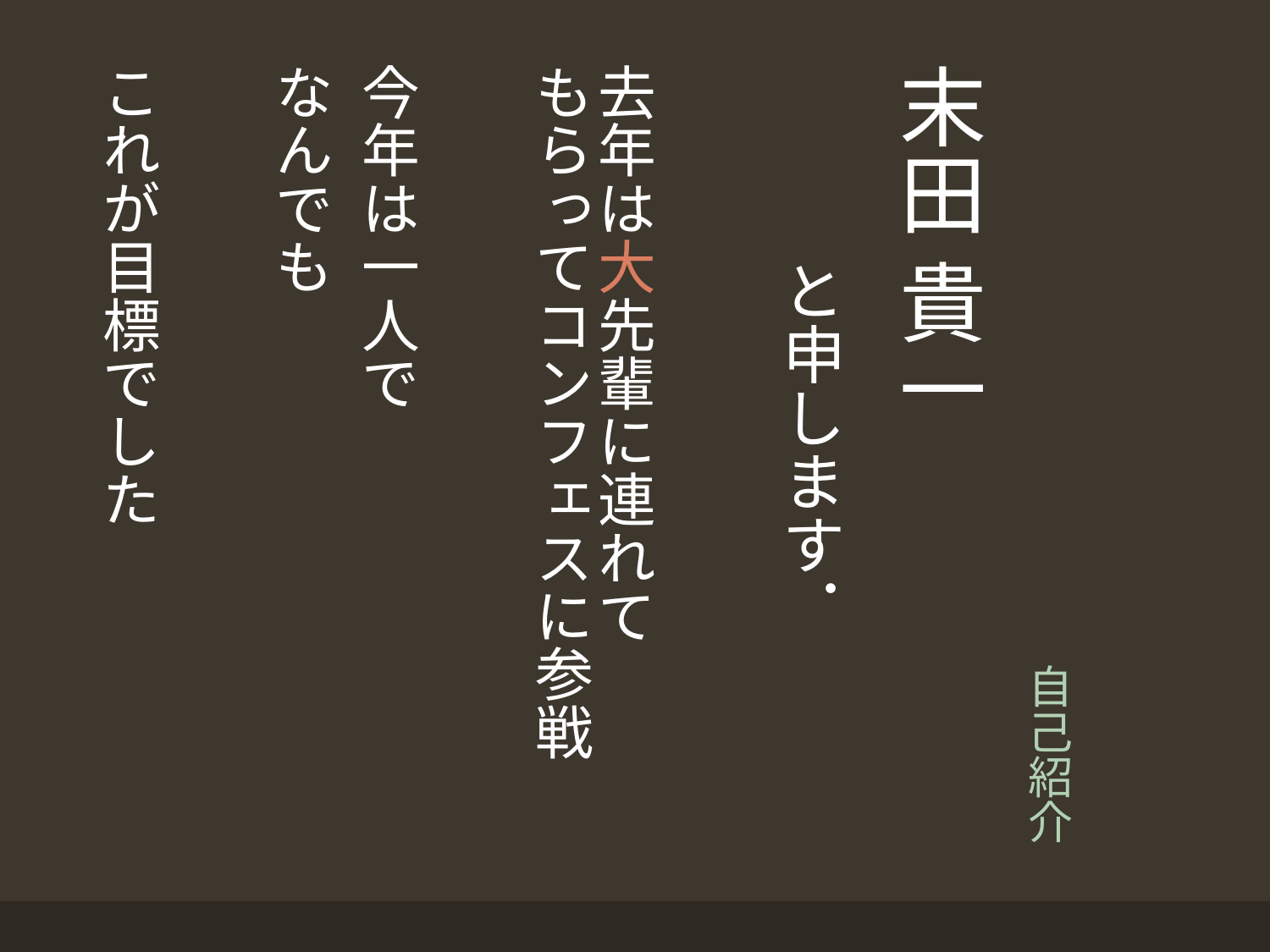

末田 貴一
         と申します．

去年は大先輩に連れて
もらってコンフェスに参戦

今年は一人で
なんでも

これが目標でした
# 自己紹介